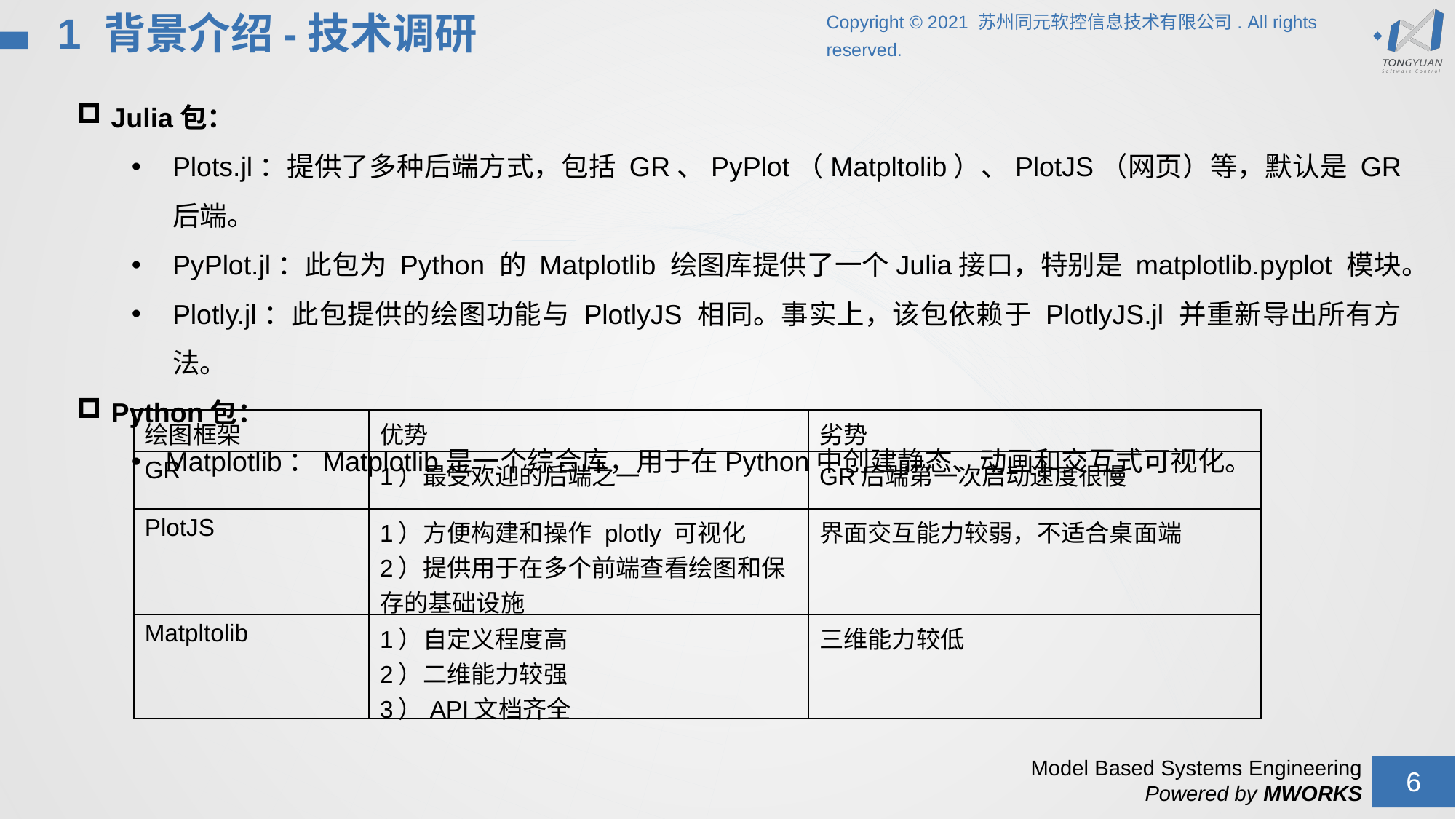

1 背景介绍-技术调研
Julia包：
Plots.jl：提供了多种后端方式，包括 GR、PyPlot（Matpltolib）、PlotJS（网页）等，默认是 GR 后端。
PyPlot.jl：此包为 Python 的 Matplotlib 绘图库提供了一个Julia接口，特别是 matplotlib.pyplot 模块。
Plotly.jl：此包提供的绘图功能与 PlotlyJS 相同。事实上，该包依赖于 PlotlyJS.jl 并重新导出所有方法。
Python包：
Matplotlib：Matplotlib是一个综合库，用于在Python中创建静态、动画和交互式可视化。
| 绘图框架 | 优势 | 劣势 |
| --- | --- | --- |
| GR | 1）最受欢迎的后端之一 | GR后端第一次启动速度很慢 |
| PlotJS | 1）方便构建和操作 plotly 可视化 2）提供用于在多个前端查看绘图和保存的基础设施 | 界面交互能力较弱，不适合桌面端 |
| Matpltolib | 1）自定义程度高 2）二维能力较强 3）API文档齐全 | 三维能力较低 |